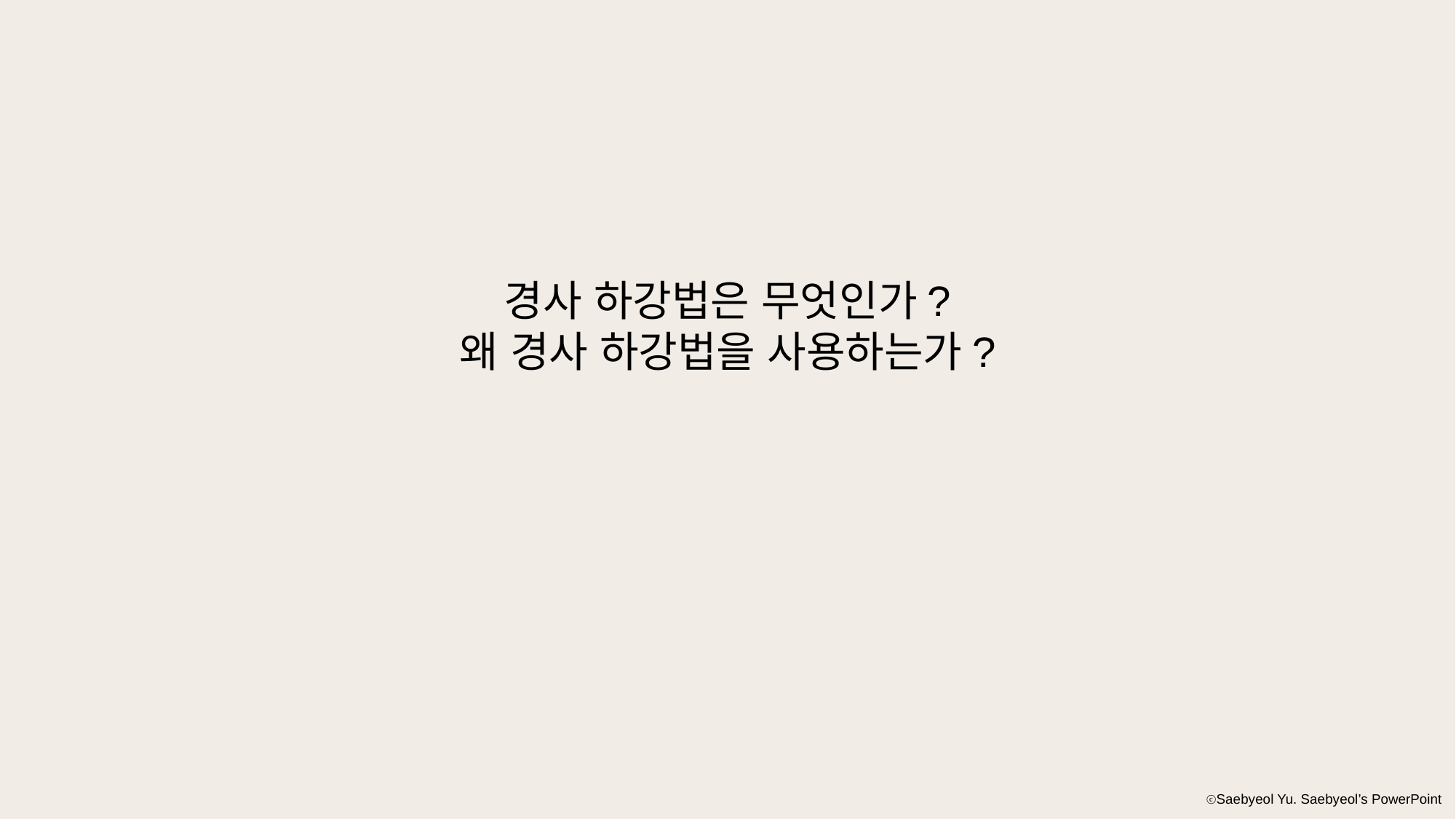

경사 하강법은 무엇인가?
왜 경사 하강법을 사용하는가?